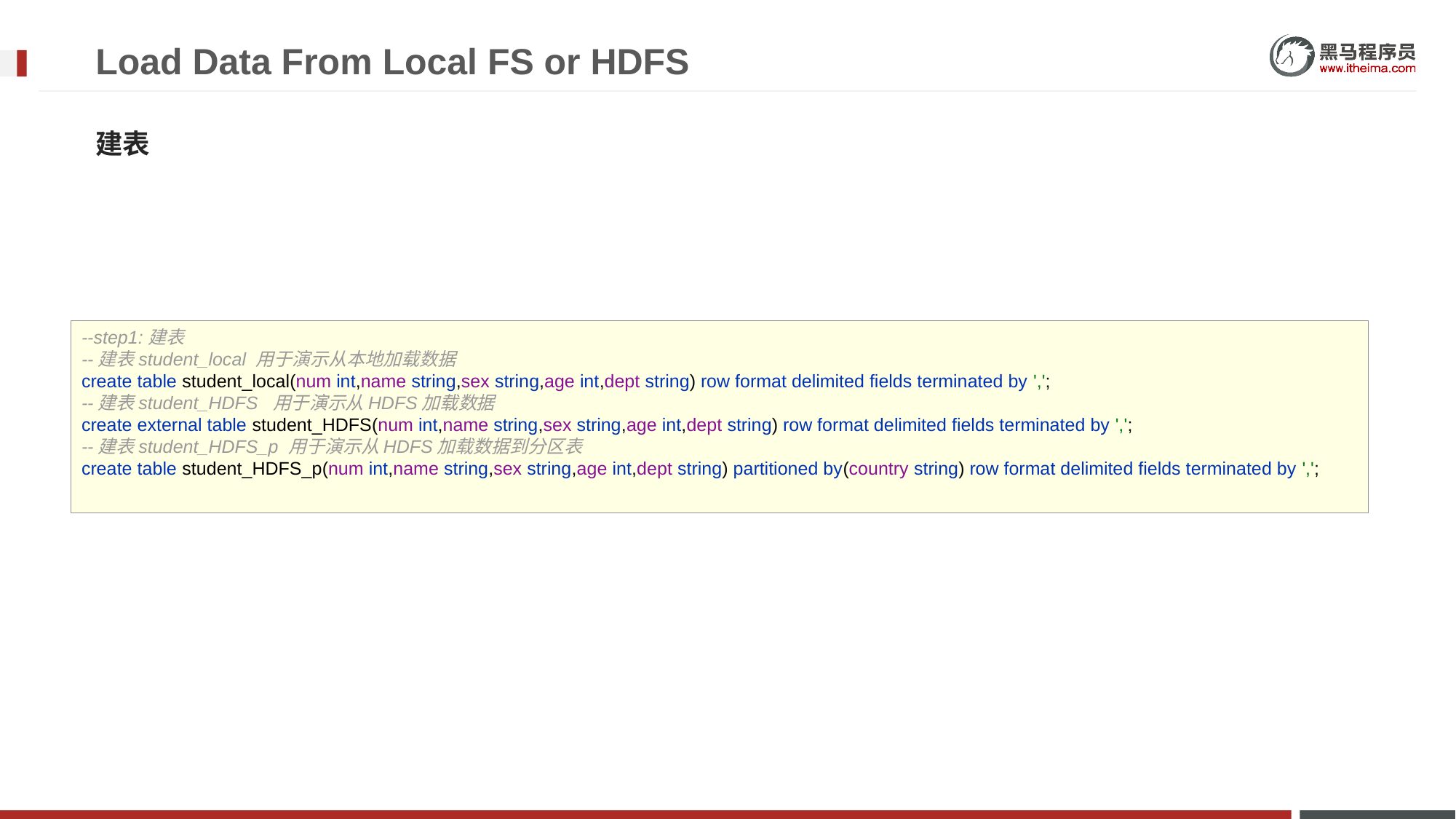

# Load Data From Local FS or HDFS
建表
--step1:建表
--建表student_local 用于演示从本地加载数据
create table student_local(num int,name string,sex string,age int,dept string) row format delimited fields terminated by ',';
--建表student_HDFS  用于演示从HDFS加载数据
create external table student_HDFS(num int,name string,sex string,age int,dept string) row format delimited fields terminated by ',';
--建表student_HDFS_p 用于演示从HDFS加载数据到分区表
create table student_HDFS_p(num int,name string,sex string,age int,dept string) partitioned by(country string) row format delimited fields terminated by ',';